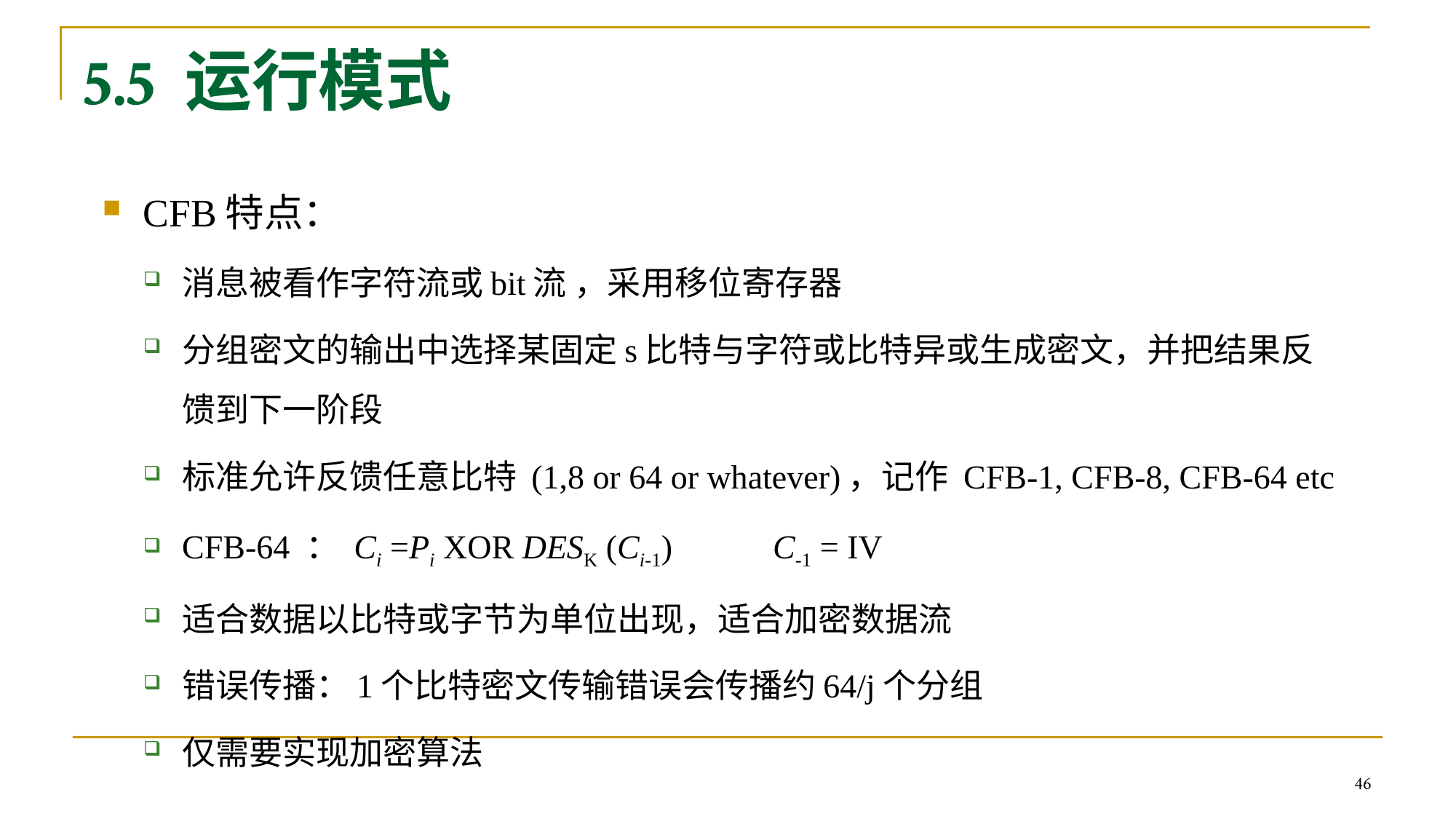

# 5.5 运行模式
CFB特点：
消息被看作字符流或bit流 ，采用移位寄存器
分组密文的输出中选择某固定s比特与字符或比特异或生成密文，并把结果反馈到下一阶段
标准允许反馈任意比特 (1,8 or 64 or whatever)，记作 CFB-1, CFB-8, CFB-64 etc
CFB-64 ： Ci =Pi XOR DESK (Ci-1)            C-1 = IV
适合数据以比特或字节为单位出现，适合加密数据流
错误传播：1个比特密文传输错误会传播约64/j个分组
仅需要实现加密算法
46